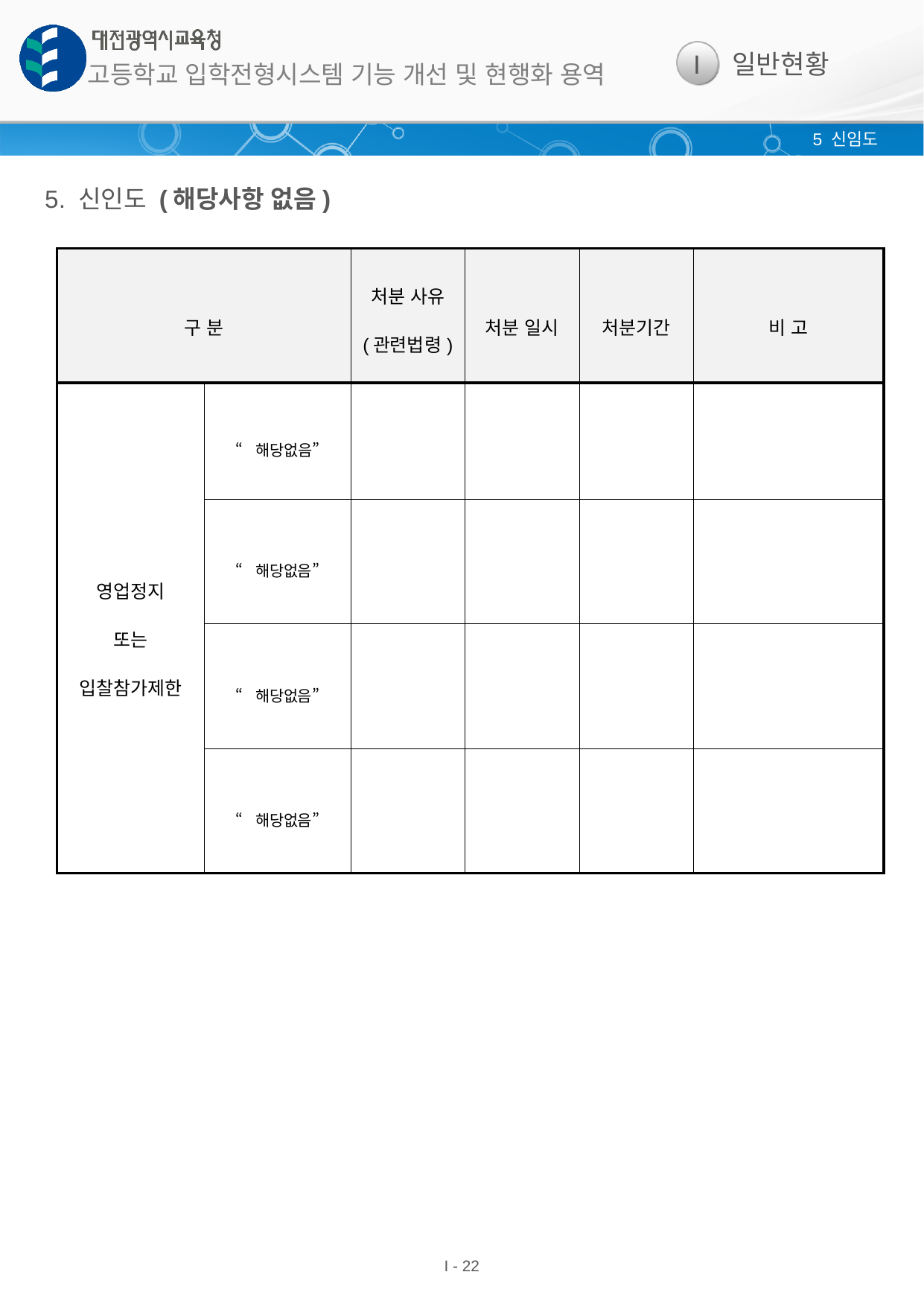

5 신임도
5. 신인도 (해당사항 없음)

| 구 분 |  | 처분 사유 (관련법령) | 처분 일시 | 처분기간 | 비 고 |
| --- | --- | --- | --- | --- | --- |
| 영업정지 또는 입찰참가제한 | “해당없음” |  |  |  |  |
|  | “해당없음” |  |  |  |  |
|  | “해당없음” |  |  |  |  |
|  | “해당없음” |  |  |  |  |